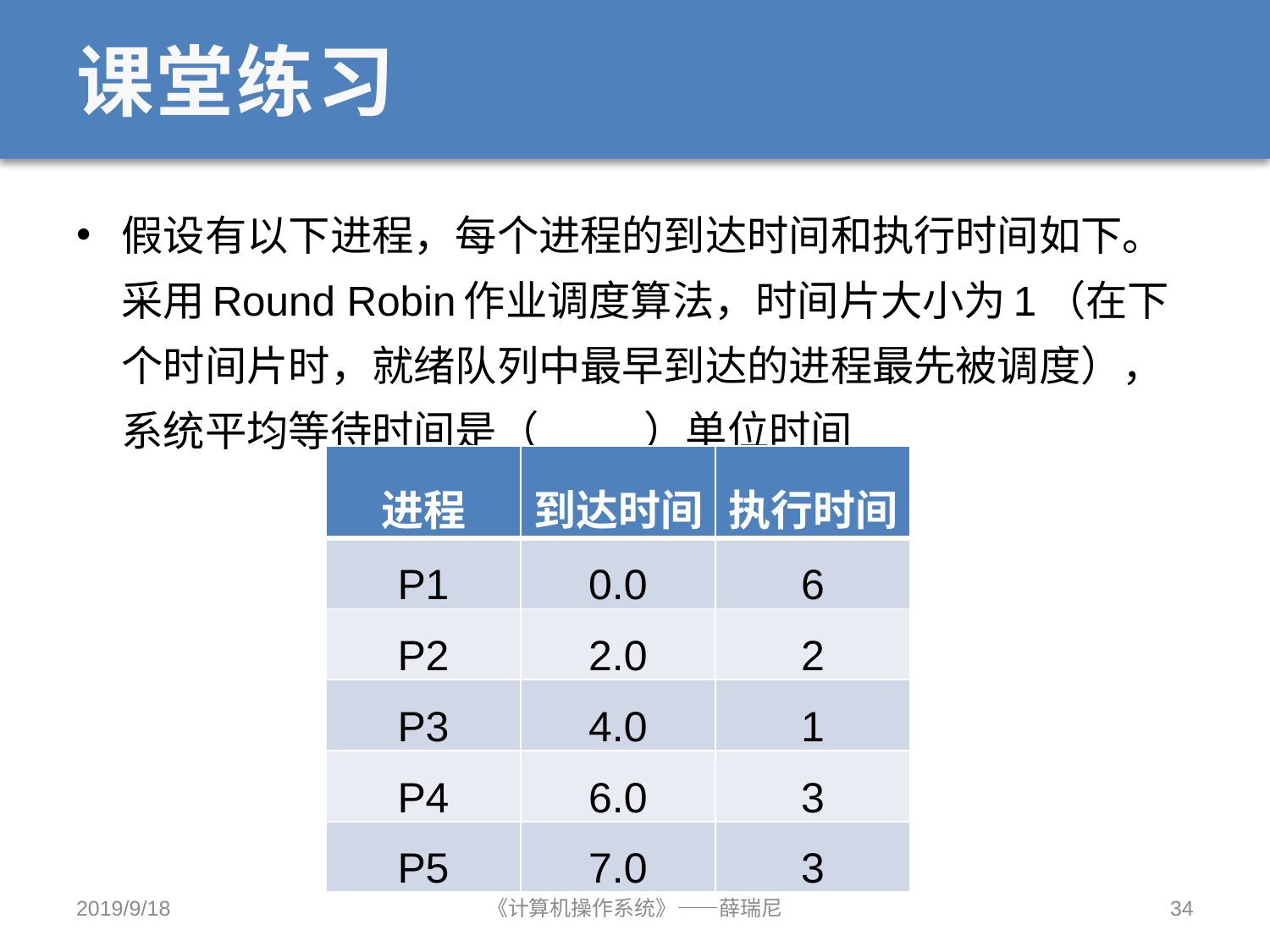

# 课堂练习
假设有以下进程，每个进程的到达时间和执行时间如下。采用Round Robin作业调度算法，时间片大小为1（在下个时间片时，就绪队列中最早到达的进程最先被调度），系统平均等待时间是（ 3.8  ）单位时间
| 进程 | 到达时间 | 执行时间 |
| --- | --- | --- |
| P1 | 0.0 | 6 |
| P2 | 2.0 | 2 |
| P3 | 4.0 | 1 |
| P4 | 6.0 | 3 |
| P5 | 7.0 | 3 |
2019/9/18
《计算机操作系统》——薛瑞尼
34